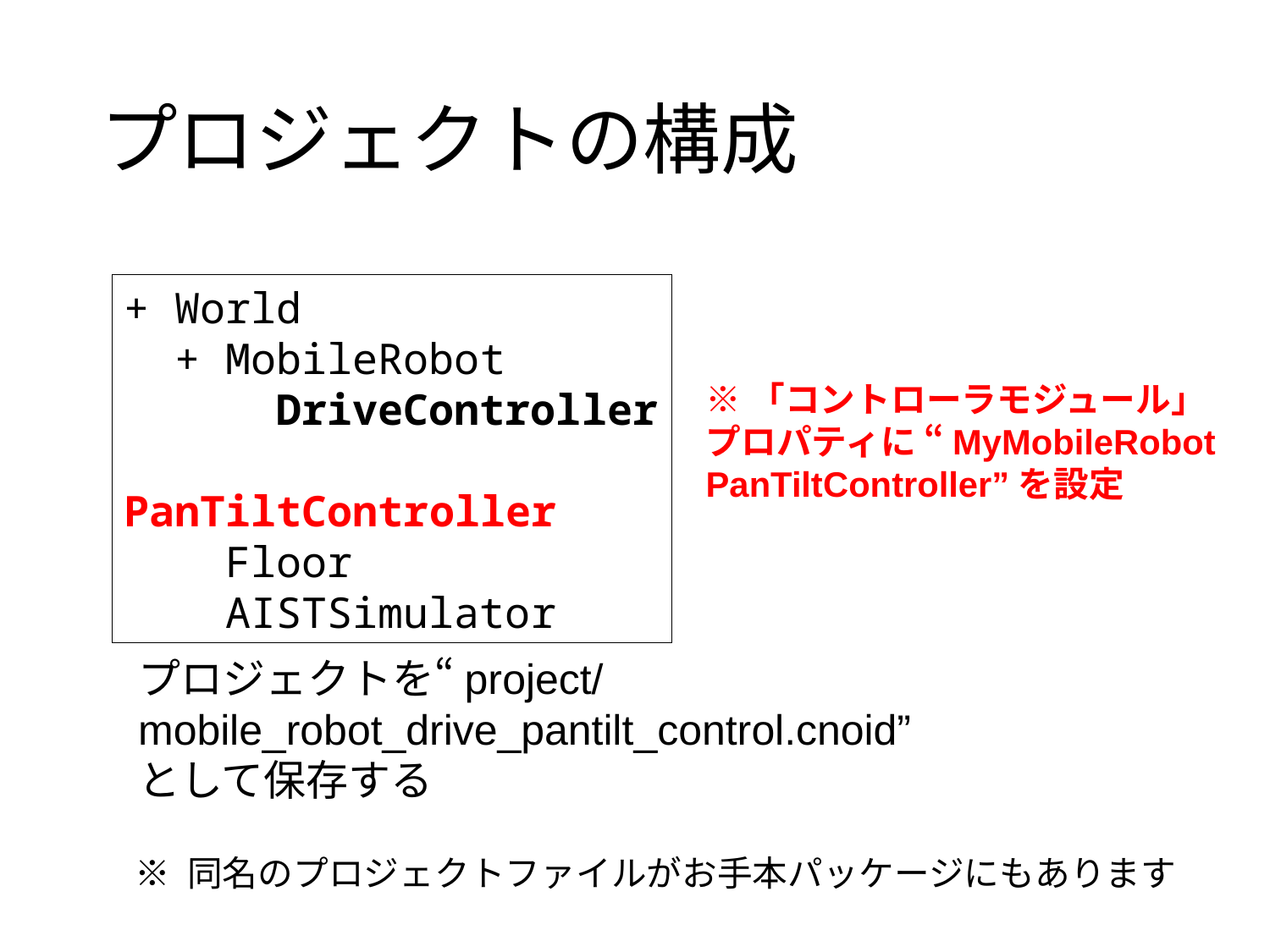

# プロジェクトの構成
+ World
  + MobileRobot
      DriveController
      PanTiltController
    Floor
    AISTSimulator
※「コントローラモジュール」
プロパティに “MyMobileRobot
PanTiltController”を設定
プロジェクトを“project/mobile_robot_drive_pantilt_control.cnoid”
として保存する
※ 同名のプロジェクトファイルがお手本パッケージにもあります